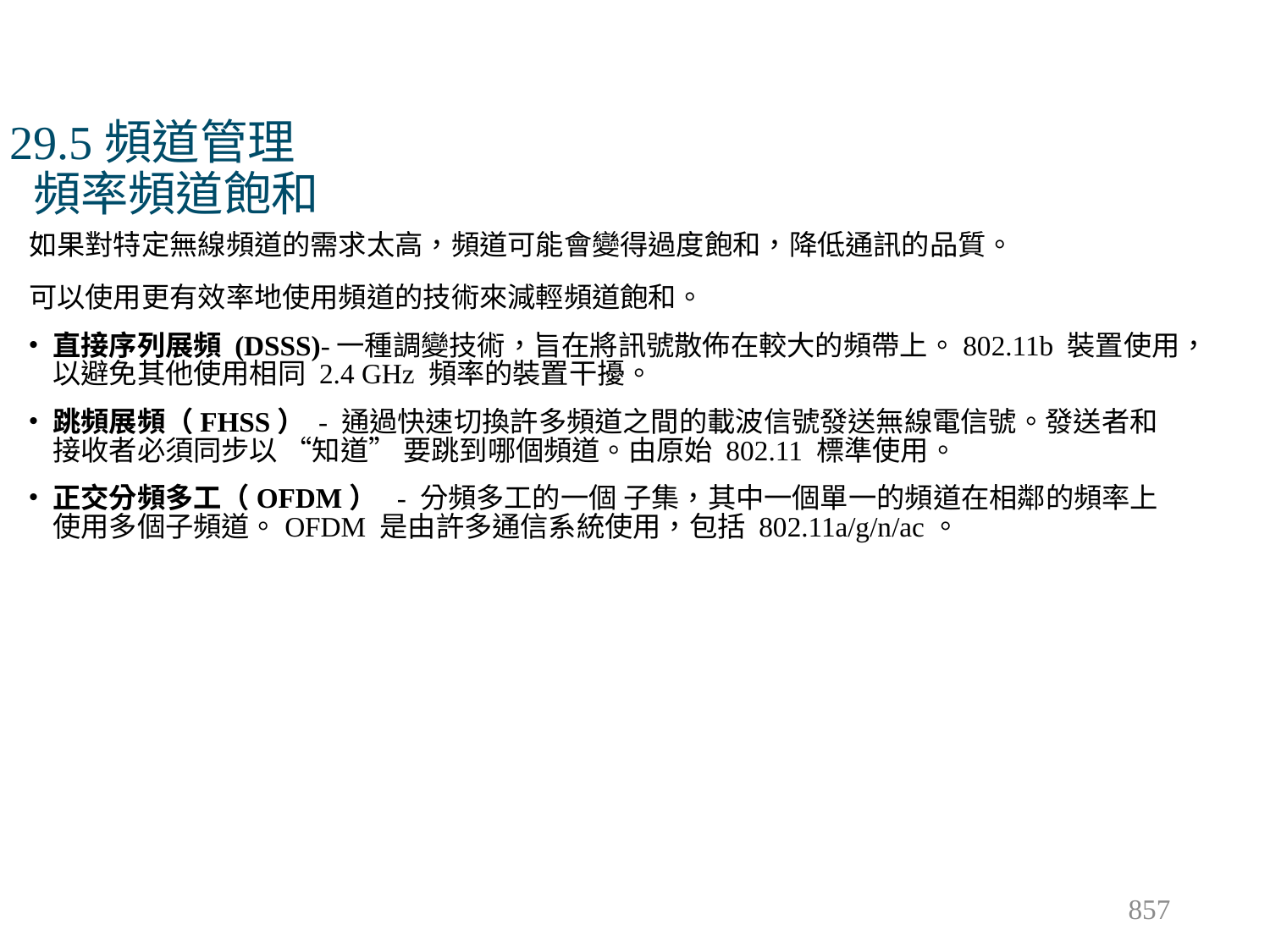

# 29.5頻道管理 頻率頻道飽和
如果對特定無線頻道的需求太高，頻道可能會變得過度飽和，降低通訊的品質。
可以使用更有效率地使用頻道的技術來減輕頻道飽和。
直接序列展頻 (DSSS)-一種調變技術，旨在將訊號散佈在較大的頻帶上。802.11b 裝置使用，以避免其他使用相同 2.4 GHz 頻率的裝置干擾。
跳頻展頻（FHSS） - 通過快速切換許多頻道之間的載波信號發送無線電信號。發送者和接收者必須同步以 “知道” 要跳到哪個頻道。由原始 802.11 標準使用。
正交分頻多工（OFDM）  - 分頻多工的一個 子集，其中一個單一的頻道在相鄰的頻率上使用多個子頻道。OFDM 是由許多通信系統使用，包括 802.11a/g/n/ac。

857